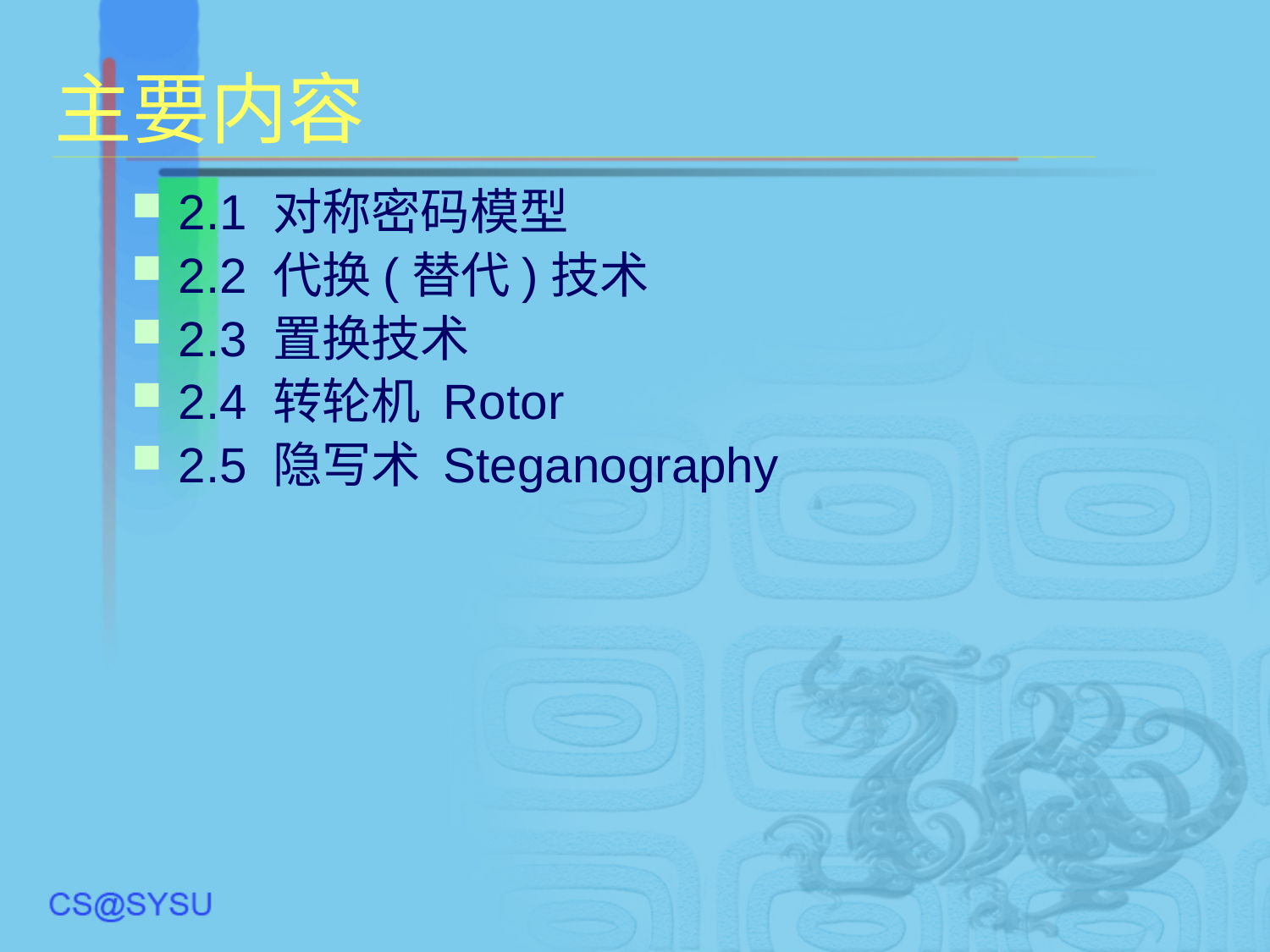

# 主要内容
2.1 对称密码模型
2.2 代换(替代)技术
2.3 置换技术
2.4 转轮机 Rotor
2.5 隐写术 Steganography